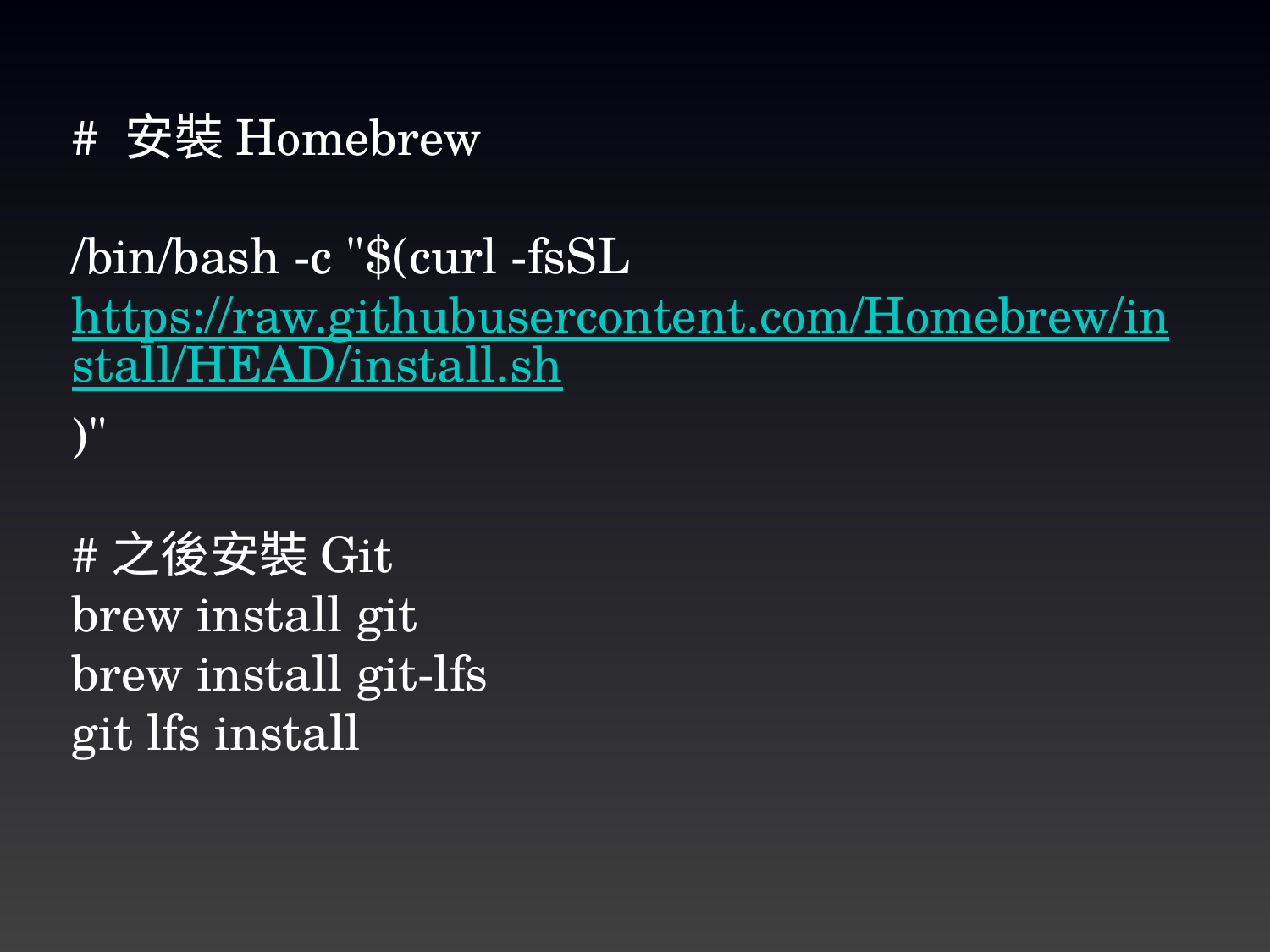

# 安裝Homebrew

/bin/bash -c "$(curl -fsSL https://raw.githubusercontent.com/Homebrew/install/HEAD/install.sh)"

#之後安裝Git
brew install git
brew install git-lfs
git lfs install